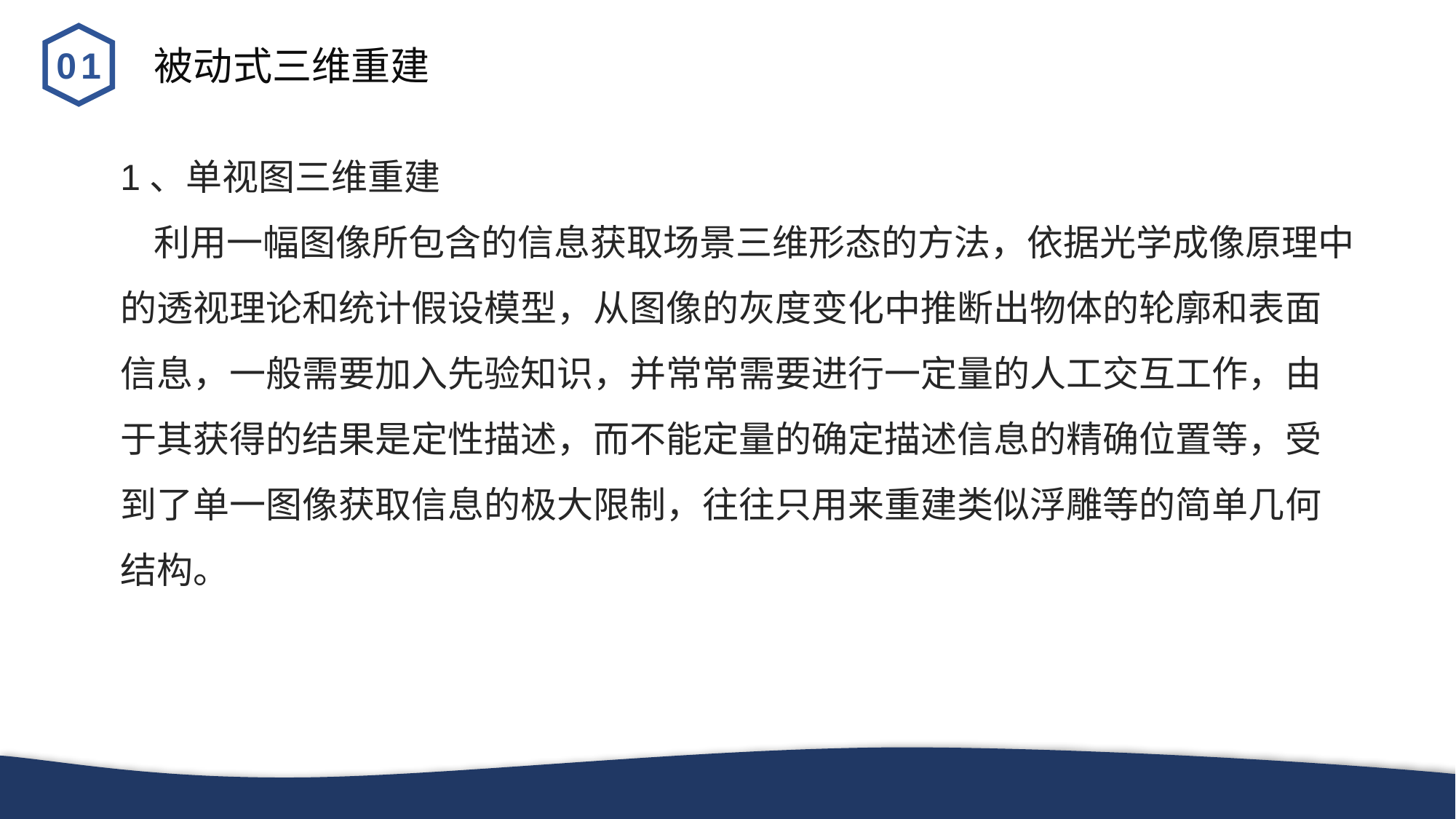

被动式三维重建
01
1、单视图三维重建
   利用一幅图像所包含的信息获取场景三维形态的方法，依据光学成像原理中的透视理论和统计假设模型，从图像的灰度变化中推断出物体的轮廓和表面信息，一般需要加入先验知识，并常常需要进行一定量的人工交互工作，由于其获得的结果是定性描述，而不能定量的确定描述信息的精确位置等，受到了单一图像获取信息的极大限制，往往只用来重建类似浮雕等的简单几何结构。